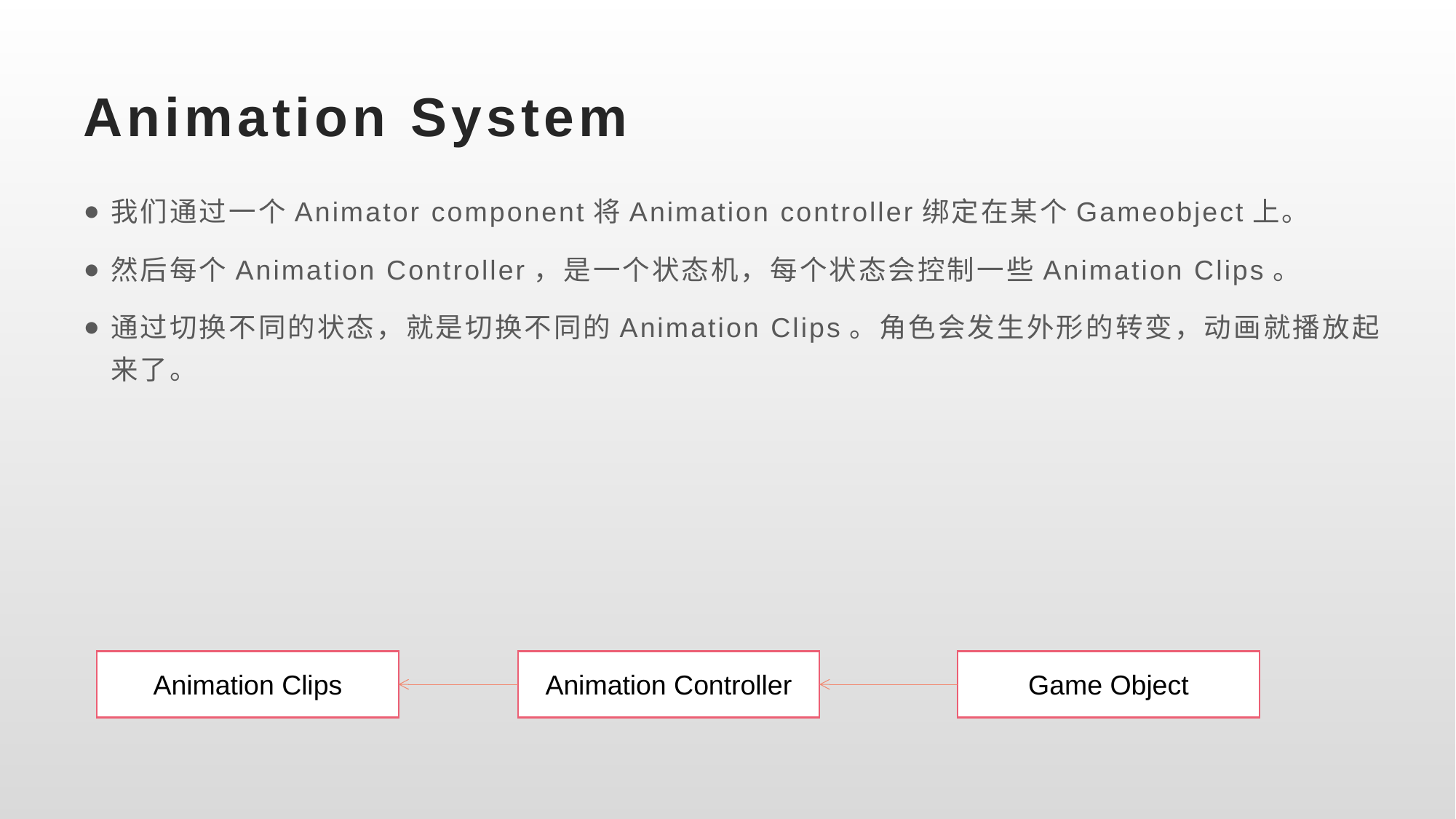

# Animation	System

我们通过一个Animator component将Animation controller绑定在某个Gameobject上。
然后每个Animation Controller，是一个状态机，每个状态会控制一些Animation Clips。
通过切换不同的状态，就是切换不同的Animation Clips。角色会发生外形的转变，动画就播放起来了。
Animation Clips
Animation Controller
Game Object